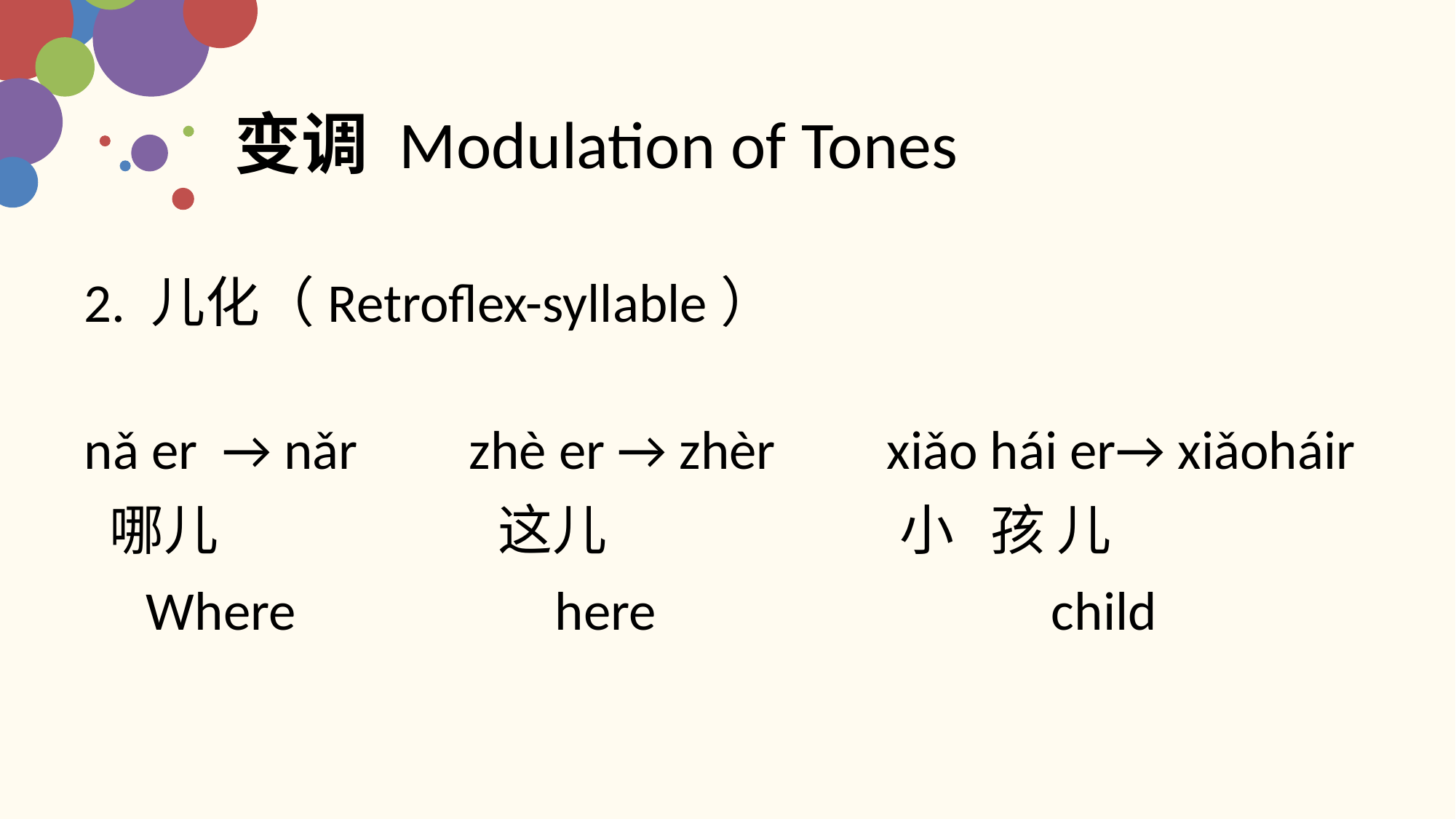

变调 Modulation of Tones

2. 儿化（Retroflex-syllable）

nǎ er  → nǎr         zhè er → zhèr         xiǎo hái er→ xiǎoháir
 哪儿                       这儿                        小   孩 儿
     Where                     here                                child